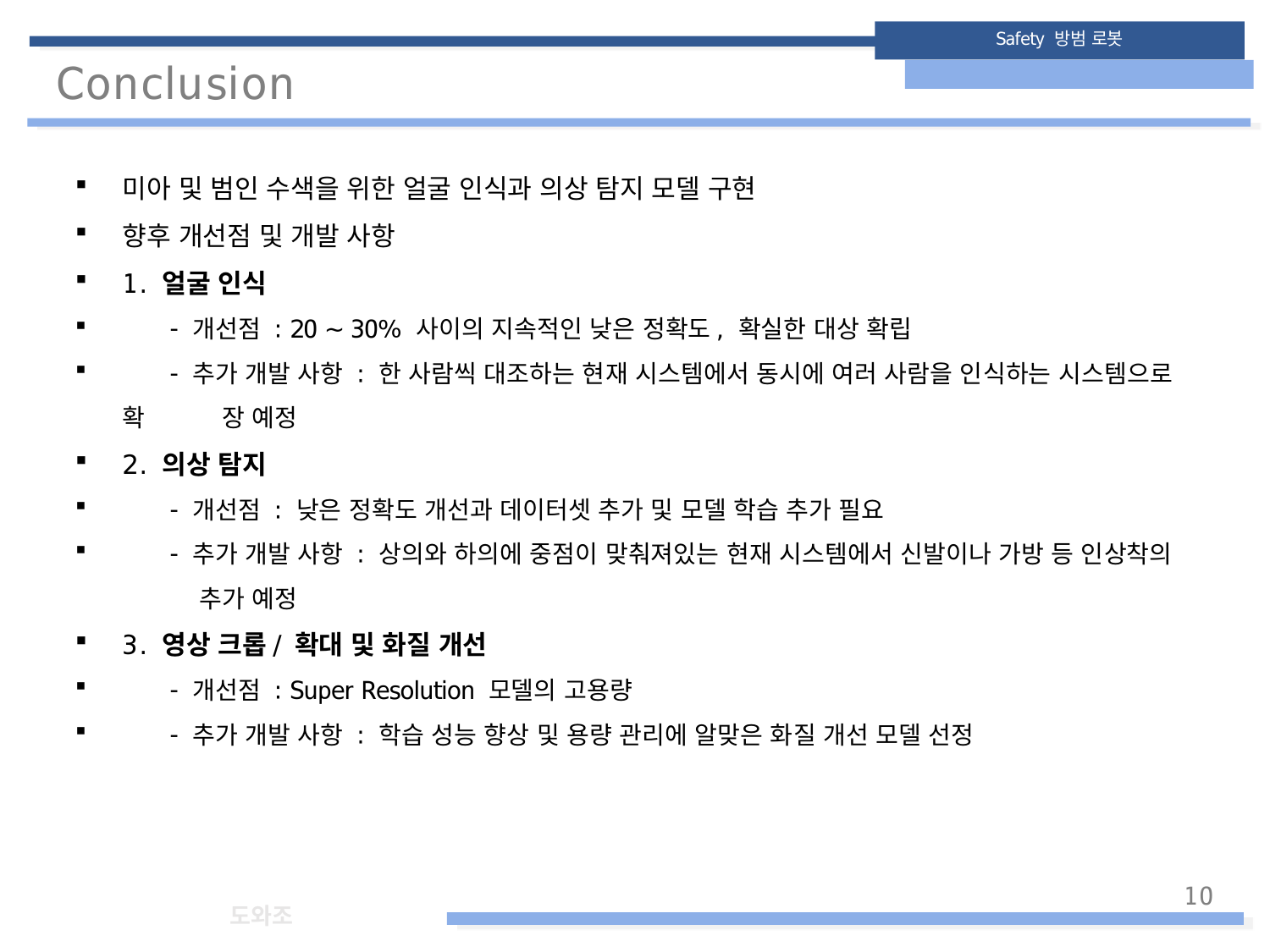

Conclusion
미아 및 범인 수색을 위한 얼굴 인식과 의상 탐지 모델 구현
향후 개선점 및 개발 사항
1. 얼굴 인식
      - 개선점 : 20 ~ 30% 사이의 지속적인 낮은 정확도, 확실한 대상 확립
      - 추가 개발 사항 : 한 사람씩 대조하는 현재 시스템에서 동시에 여러 사람을 인식하는 시스템으로 확           장 예정
2. 의상 탐지
      - 개선점 : 낮은 정확도 개선과 데이터셋 추가 및 모델 학습 추가 필요
      - 추가 개발 사항 : 상의와 하의에 중점이 맞춰져있는 현재 시스템에서 신발이나 가방 등 인상착의               추가 예정
3. 영상 크롭/확대 및 화질 개선
      - 개선점 : Super Resolution 모델의 고용량
      - 추가 개발 사항 : 학습 성능 향상 및 용량 관리에 알맞은 화질 개선 모델 선정

10